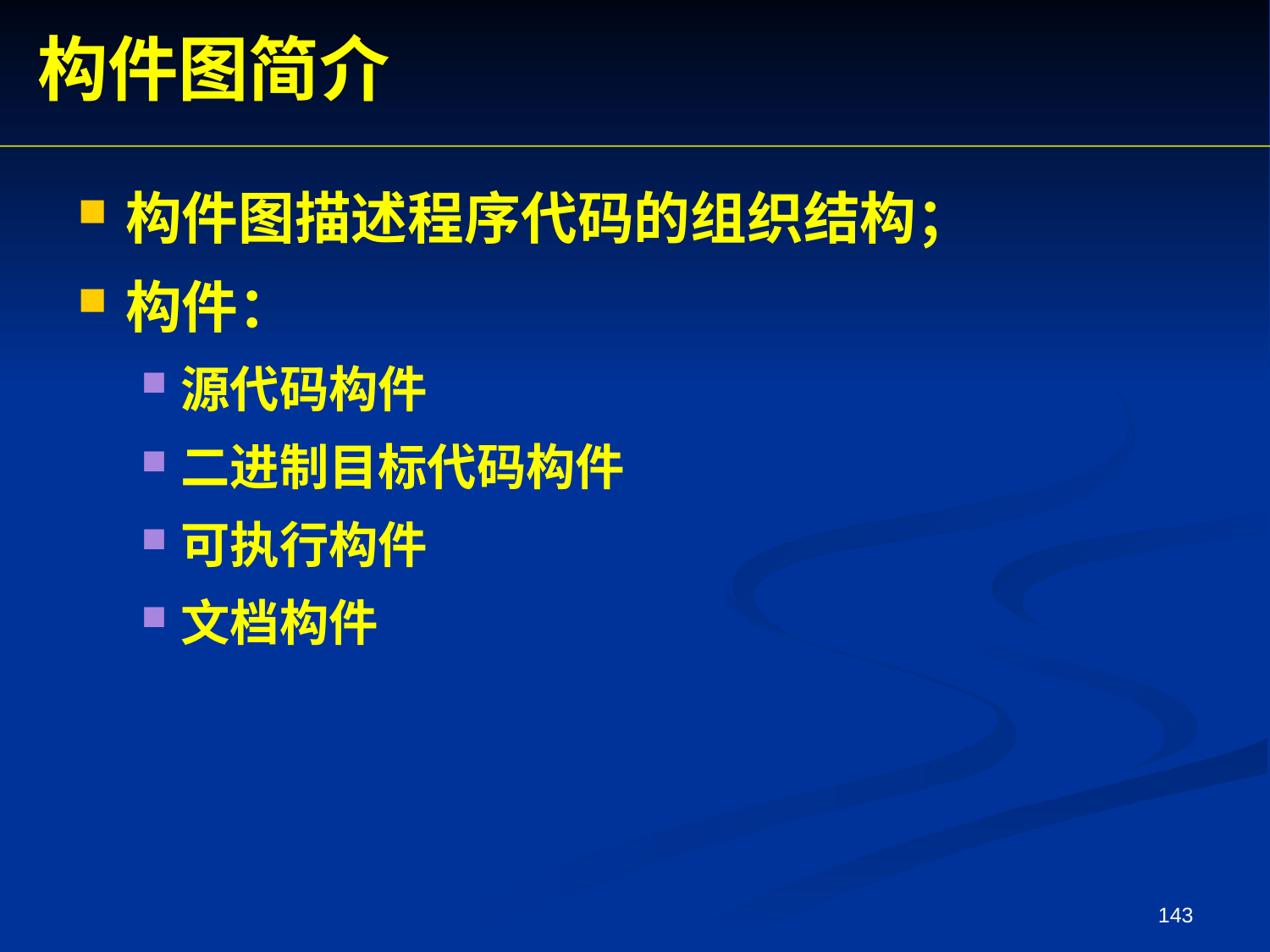

构件图简介

构件图描述程序代码的组织结构；
构件：
源代码构件
二进制目标代码构件
可执行构件
文档构件
143